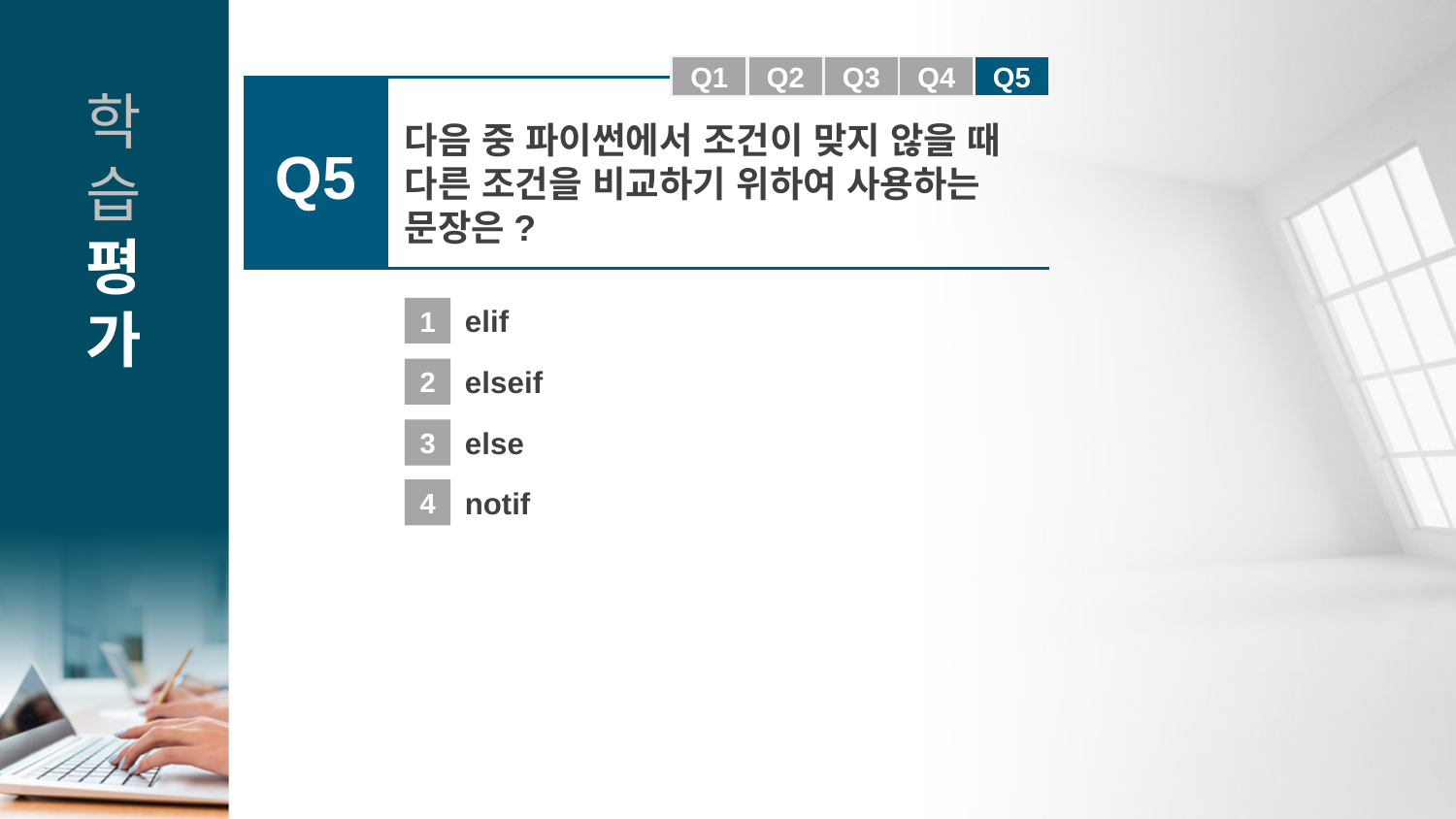

Q1
Q1
Q2
Q3
Q4
Q5
Q5
다음 중 파이썬에서 조건이 맞지 않을 때 다른 조건을 비교하기 위하여 사용하는 문장은?
1
elif
2
elseif
3
else
4
notif